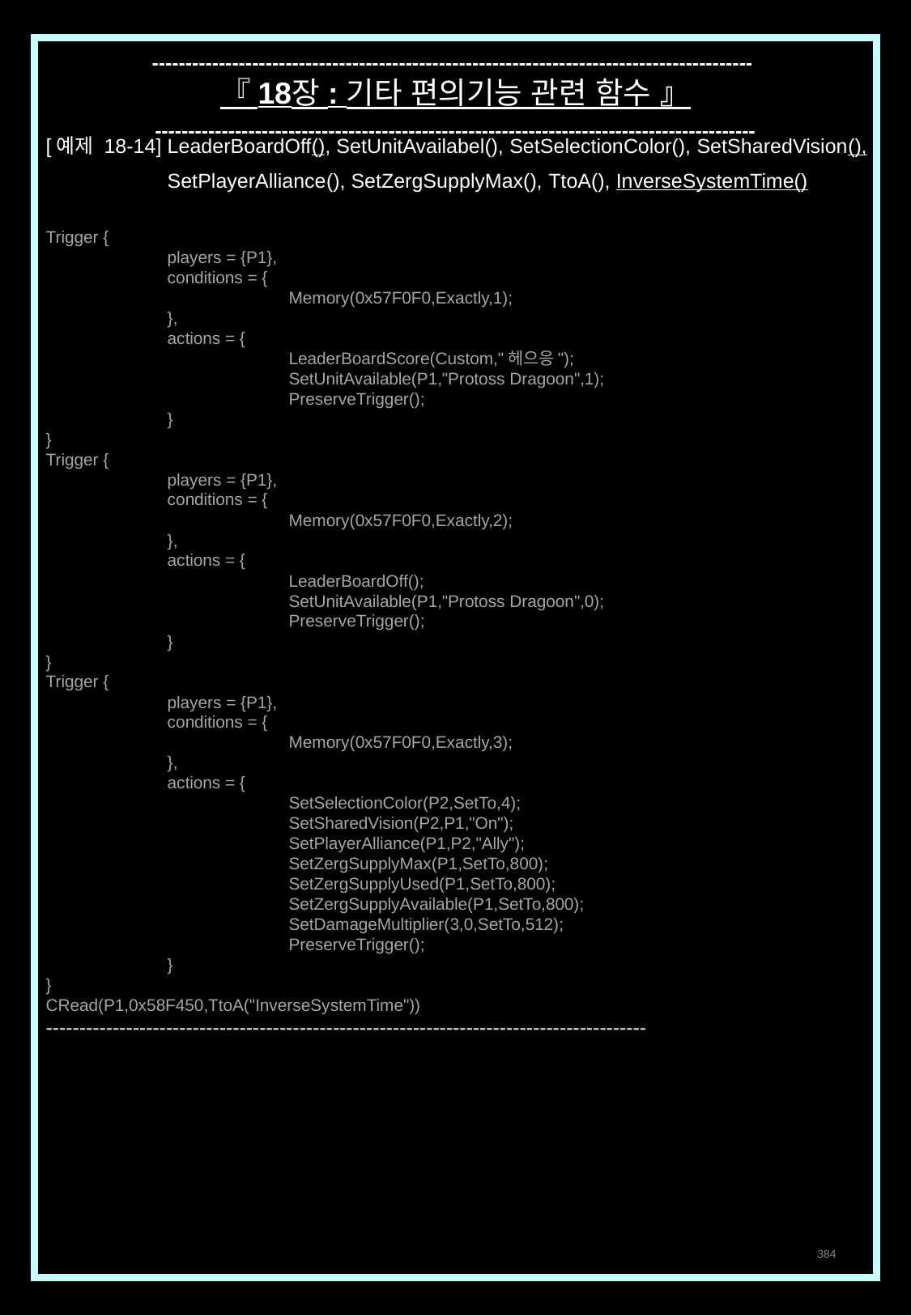

------------------------------------------------------------------------------------------
『 18장 : 기타 편의기능 관련 함수 』
------------------------------------------------------------------------------------------
[예제 18-14] LeaderBoardOff(), SetUnitAvailabel(), SetSelectionColor(), SetSharedVision(),
	SetPlayerAlliance(), SetZergSupplyMax(), TtoA(), InverseSystemTime()

Trigger {
	players = {P1},
	conditions = {
		Memory(0x57F0F0,Exactly,1);
	},
	actions = {
		LeaderBoardScore(Custom,"헤으응");
		SetUnitAvailable(P1,"Protoss Dragoon",1);
		PreserveTrigger();
	}
}
Trigger {
	players = {P1},
	conditions = {
		Memory(0x57F0F0,Exactly,2);
	},
	actions = {
		LeaderBoardOff();
		SetUnitAvailable(P1,"Protoss Dragoon",0);
		PreserveTrigger();
	}
}
Trigger {
	players = {P1},
	conditions = {
		Memory(0x57F0F0,Exactly,3);
	},
	actions = {
		SetSelectionColor(P2,SetTo,4);
		SetSharedVision(P2,P1,"On");
		SetPlayerAlliance(P1,P2,"Ally");
		SetZergSupplyMax(P1,SetTo,800);
		SetZergSupplyUsed(P1,SetTo,800);
		SetZergSupplyAvailable(P1,SetTo,800);
		SetDamageMultiplier(3,0,SetTo,512);
		PreserveTrigger();
	}
}
CRead(P1,0x58F450,TtoA("InverseSystemTime"))
------------------------------------------------------------------------------------------
384